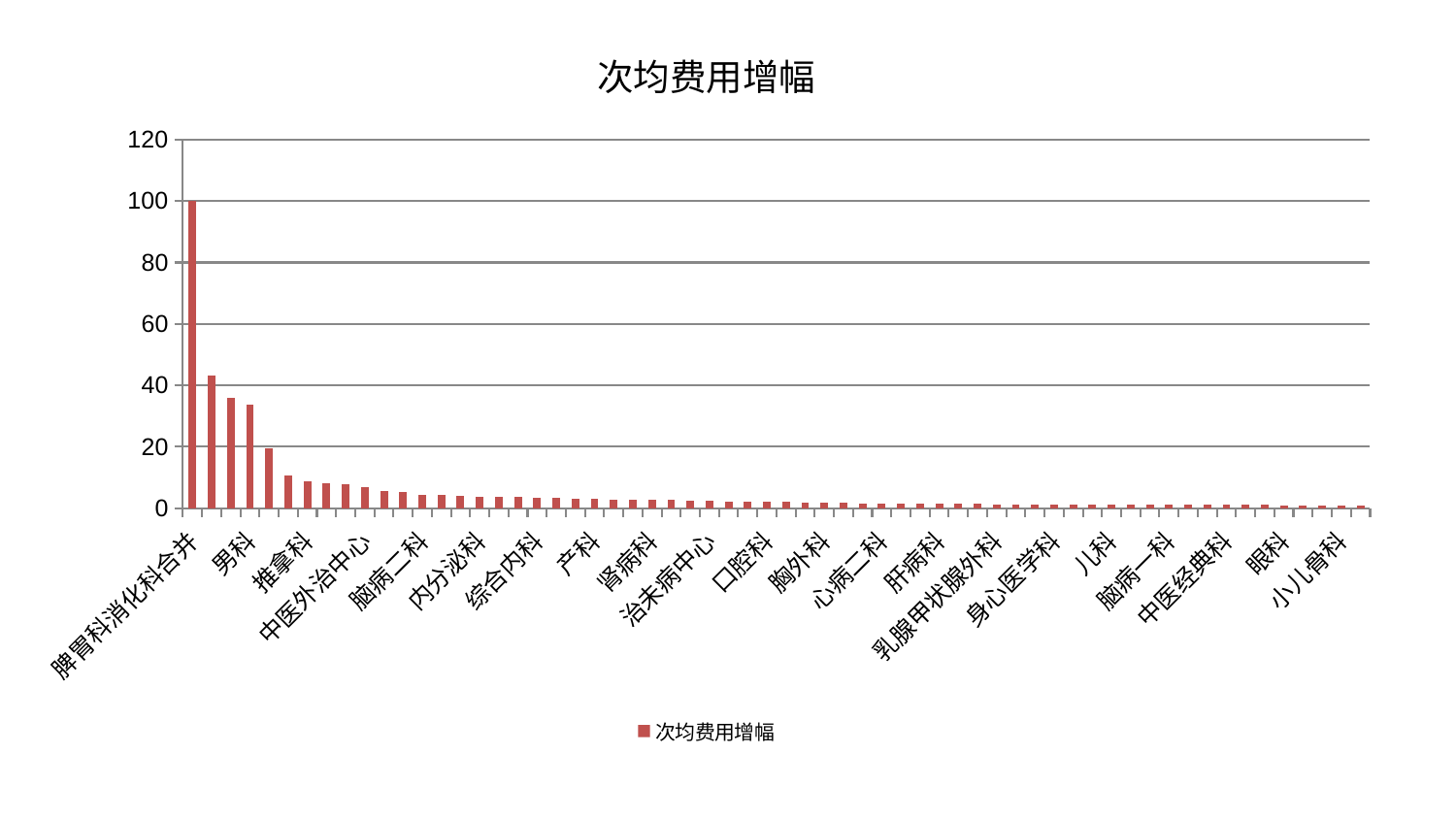

### Chart: 次均费用增幅

| Category | 次均费用增幅 |
|---|---|
| 脾胃科消化科合并 | 100.0 |
| 小儿推拿科 | 43.166627550647185 |
| 医院 | 35.90110791985251 |
| 男科 | 33.850023963653456 |
| 心病三科 | 19.57523117627456 |
| 创伤骨科 | 10.604640627060714 |
| 推拿科 | 8.807675898419062 |
| 心血管内科 | 8.120794729376925 |
| 妇科 | 7.729910367453605 |
| 中医外治中心 | 6.734878014572031 |
| 脊柱骨科 | 5.771880462903858 |
| 风湿病科 | 5.170170036655925 |
| 脑病二科 | 4.425895833839206 |
| 东区重症医学科 | 4.390680167758115 |
| 关节骨科 | 4.012143891433075 |
| 内分泌科 | 3.6592278069661517 |
| 肛肠科 | 3.5778424707154737 |
| 针灸科 | 3.576279275485247 |
| 综合内科 | 3.504856444898543 |
| 周围血管科 | 3.3756369236807147 |
| 东区肾病科 | 3.1562338377340677 |
| 产科 | 2.9824402758335258 |
| 血液科 | 2.8029250842113114 |
| 脾胃病科 | 2.734709260820323 |
| 肾病科 | 2.691413239391674 |
| 耳鼻喉科 | 2.6427012099427234 |
| 妇科妇二科合并 | 2.4143814669413435 |
| 治未病中心 | 2.3034949049854845 |
| 骨科 | 2.2910838432271734 |
| 康复科 | 2.2559428576822667 |
| 口腔科 | 2.1640734315969135 |
| 泌尿外科 | 2.0371730163451134 |
| 西区重症医学科 | 1.9230656756896227 |
| 胸外科 | 1.803573904857567 |
| 神经内科 | 1.7947530440442427 |
| 肾脏内科 | 1.6599492907468463 |
| 心病二科 | 1.6432435747678749 |
| 神经外科 | 1.6121413617663205 |
| 肝胆外科 | 1.547415703960184 |
| 肝病科 | 1.5267581536309869 |
| 脑病三科 | 1.405073366036536 |
| 皮肤科 | 1.3888647071842364 |
| 乳腺甲状腺外科 | 1.3547951206862847 |
| 肿瘤内科 | 1.3322057695830916 |
| 运动损伤骨科 | 1.2923286531182563 |
| 身心医学科 | 1.2853709383326652 |
| 老年医学科 | 1.2406996159208254 |
| 心病一科 | 1.2017975788920323 |
| 儿科 | 1.138034603021003 |
| 消化内科 | 1.1112787035709764 |
| 显微骨科 | 1.0955060815228252 |
| 脑病一科 | 1.0937810795212237 |
| 心病四科 | 1.0881397859782171 |
| 美容皮肤科 | 1.070226987283155 |
| 中医经典科 | 1.059213557734095 |
| 妇二科 | 1.0558069884973222 |
| 普通外科 | 1.0489384440628235 |
| 眼科 | 1.0393072652868398 |
| 重症医学科 | 1.0180109032913556 |
| 呼吸内科 | 0.998839705082511 |
| 小儿骨科 | 0.9979112060756399 |
| 微创骨科 | 0.9934629542786237 |
17